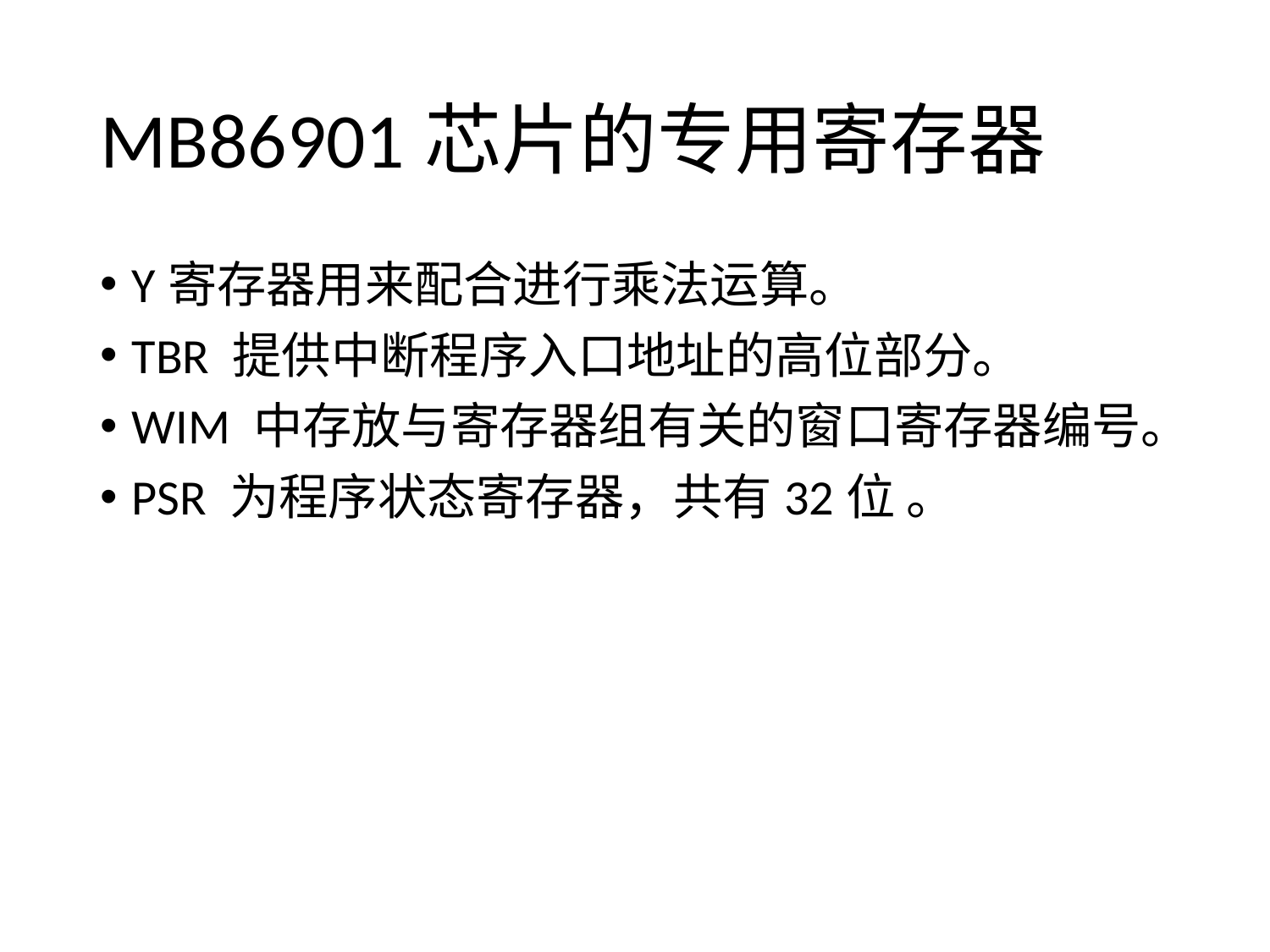

# MB86901芯片的专用寄存器
Y寄存器用来配合进行乘法运算。
TBR 提供中断程序入口地址的高位部分。
WIM 中存放与寄存器组有关的窗口寄存器编号。
PSR 为程序状态寄存器，共有32位 。